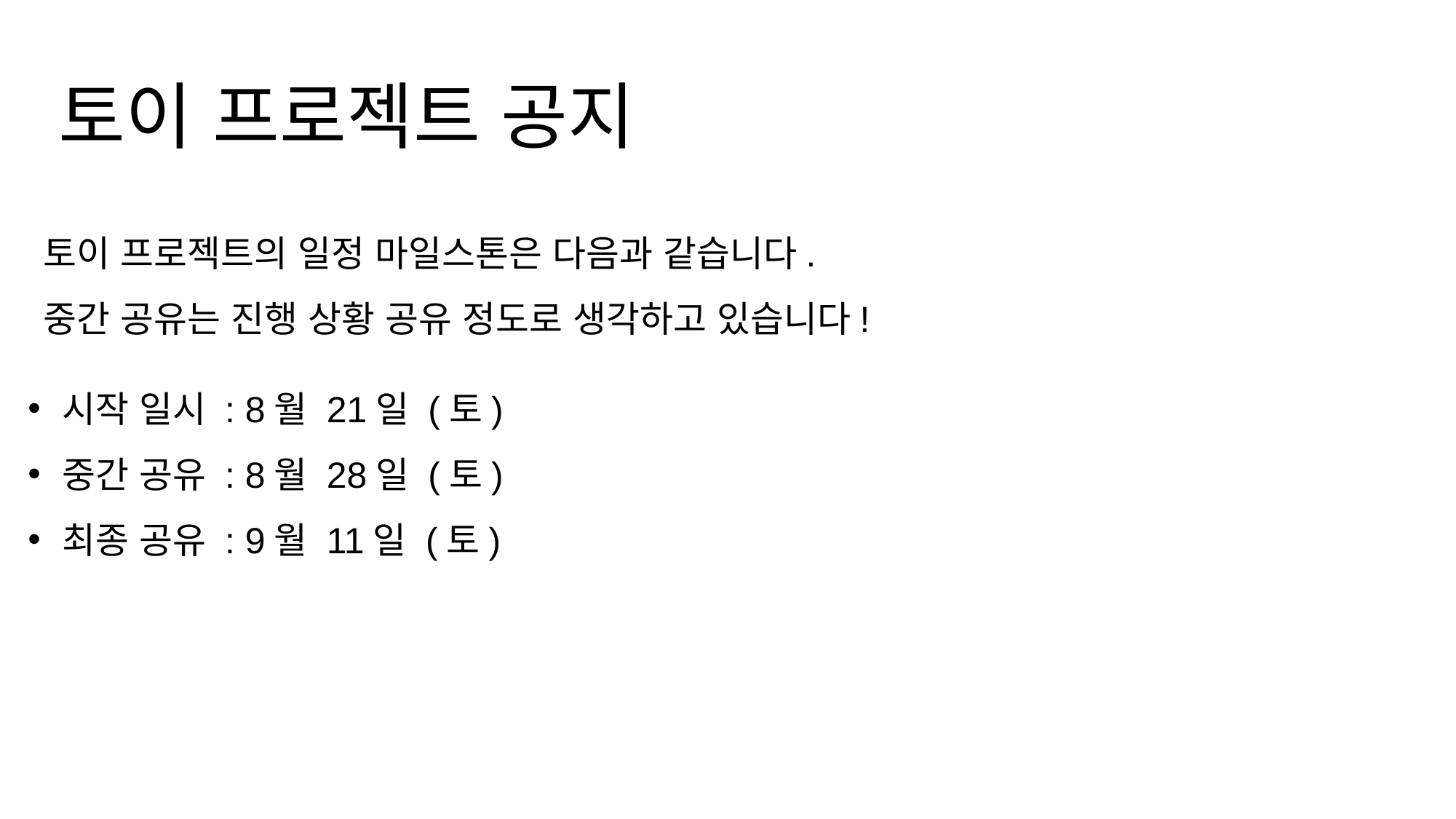

토이 프로젝트 공지
토이 프로젝트의 일정 마일스톤은 다음과 같습니다.
중간 공유는 진행 상황 공유 정도로 생각하고 있습니다!
시작 일시 : 8월 21일 (토)
중간 공유 : 8월 28일 (토)
최종 공유 : 9월 11일 (토)